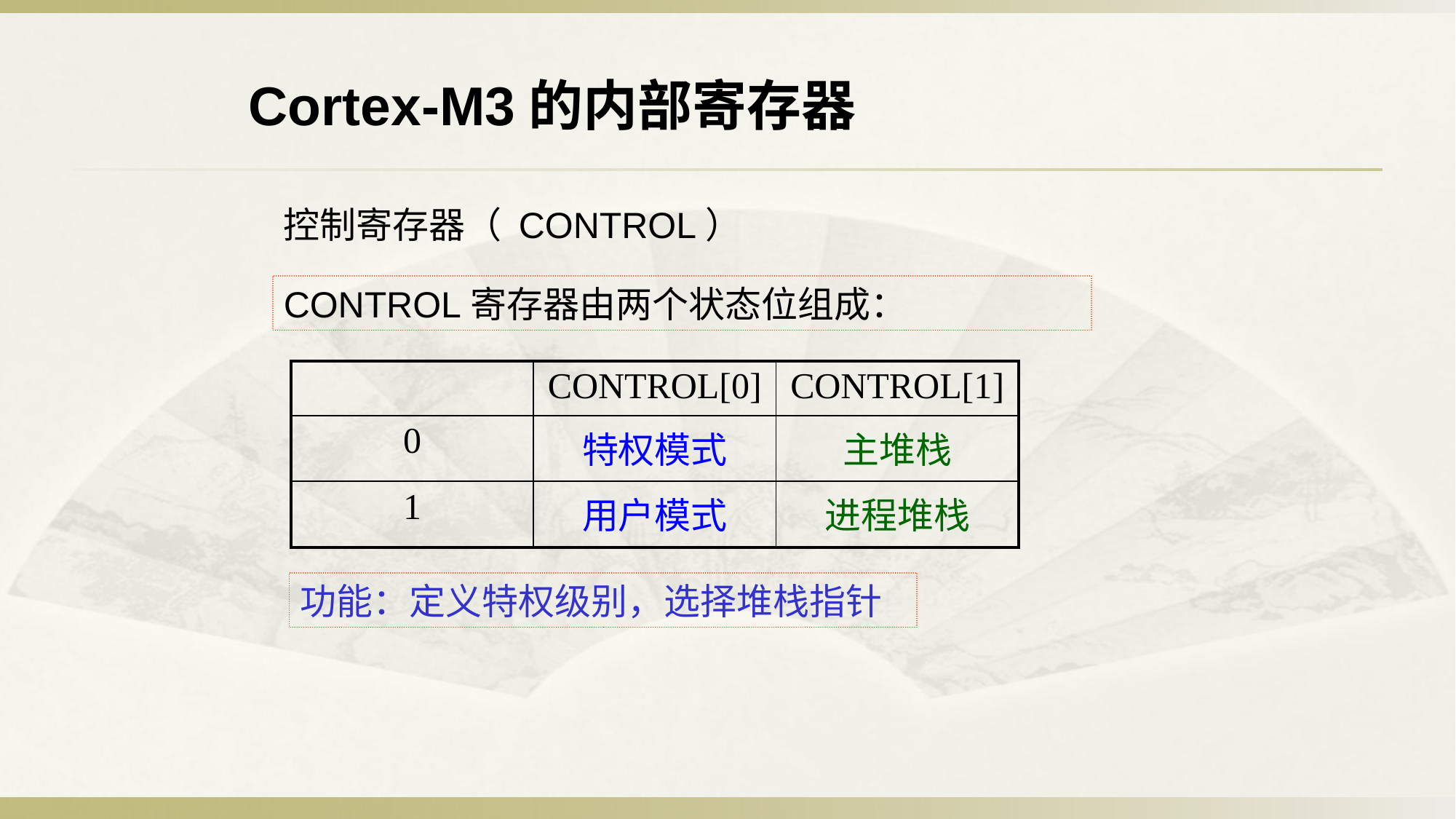

Cortex-M3的内部寄存器
控制寄存器（ CONTROL）
CONTROL寄存器由两个状态位组成：
|  | CONTROL[0] | CONTROL[1] |
| --- | --- | --- |
| 0 | 特权模式 | 主堆栈 |
| 1 | 用户模式 | 进程堆栈 |
功能：定义特权级别，选择堆栈指针